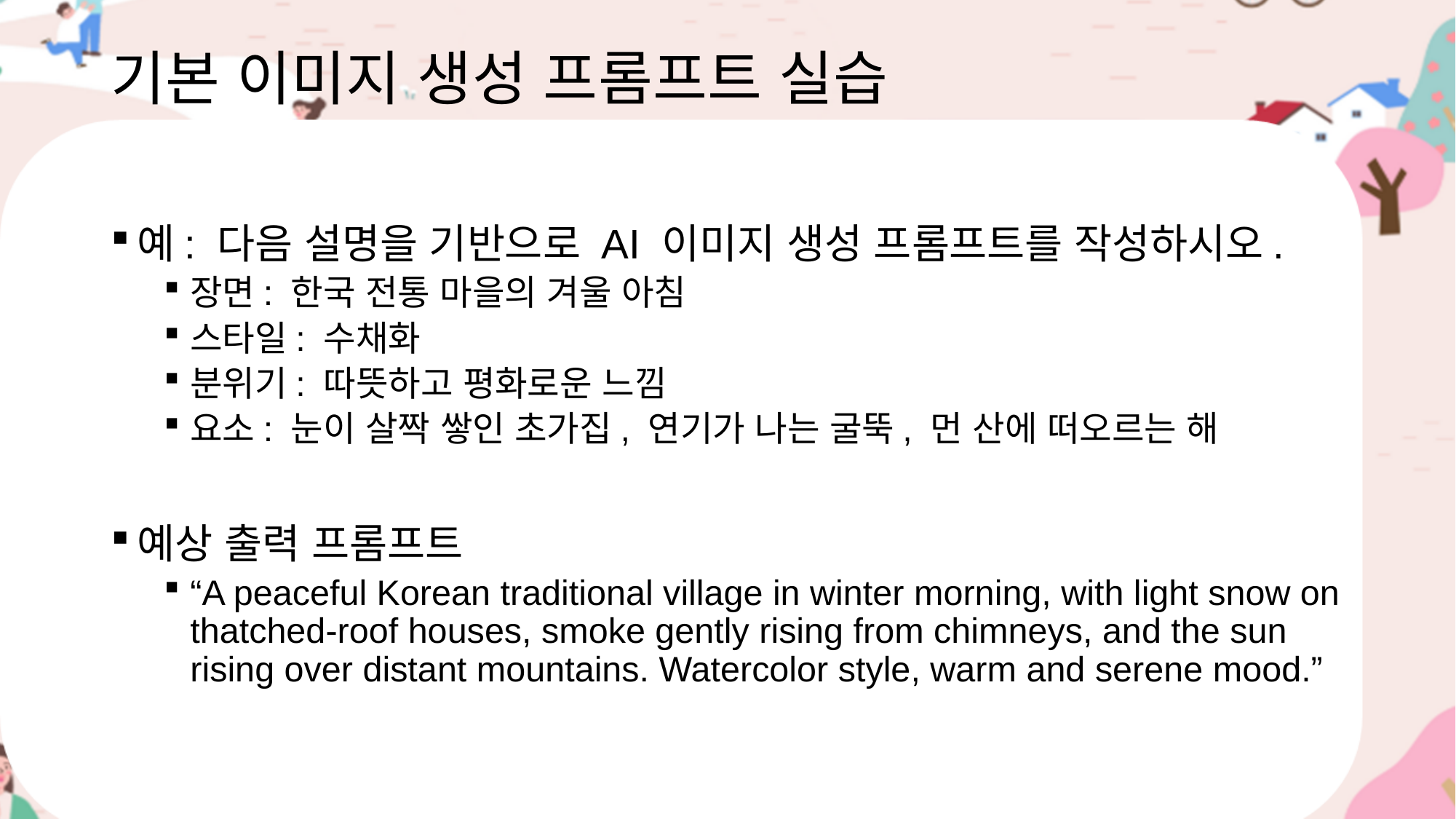

# 기본 이미지 생성 프롬프트 실습
예: 다음 설명을 기반으로 AI 이미지 생성 프롬프트를 작성하시오.
장면: 한국 전통 마을의 겨울 아침
스타일: 수채화
분위기: 따뜻하고 평화로운 느낌
요소: 눈이 살짝 쌓인 초가집, 연기가 나는 굴뚝, 먼 산에 떠오르는 해

예상 출력 프롬프트
“A peaceful Korean traditional village in winter morning, with light snow on thatched-roof houses, smoke gently rising from chimneys, and the sun rising over distant mountains. Watercolor style, warm and serene mood.”